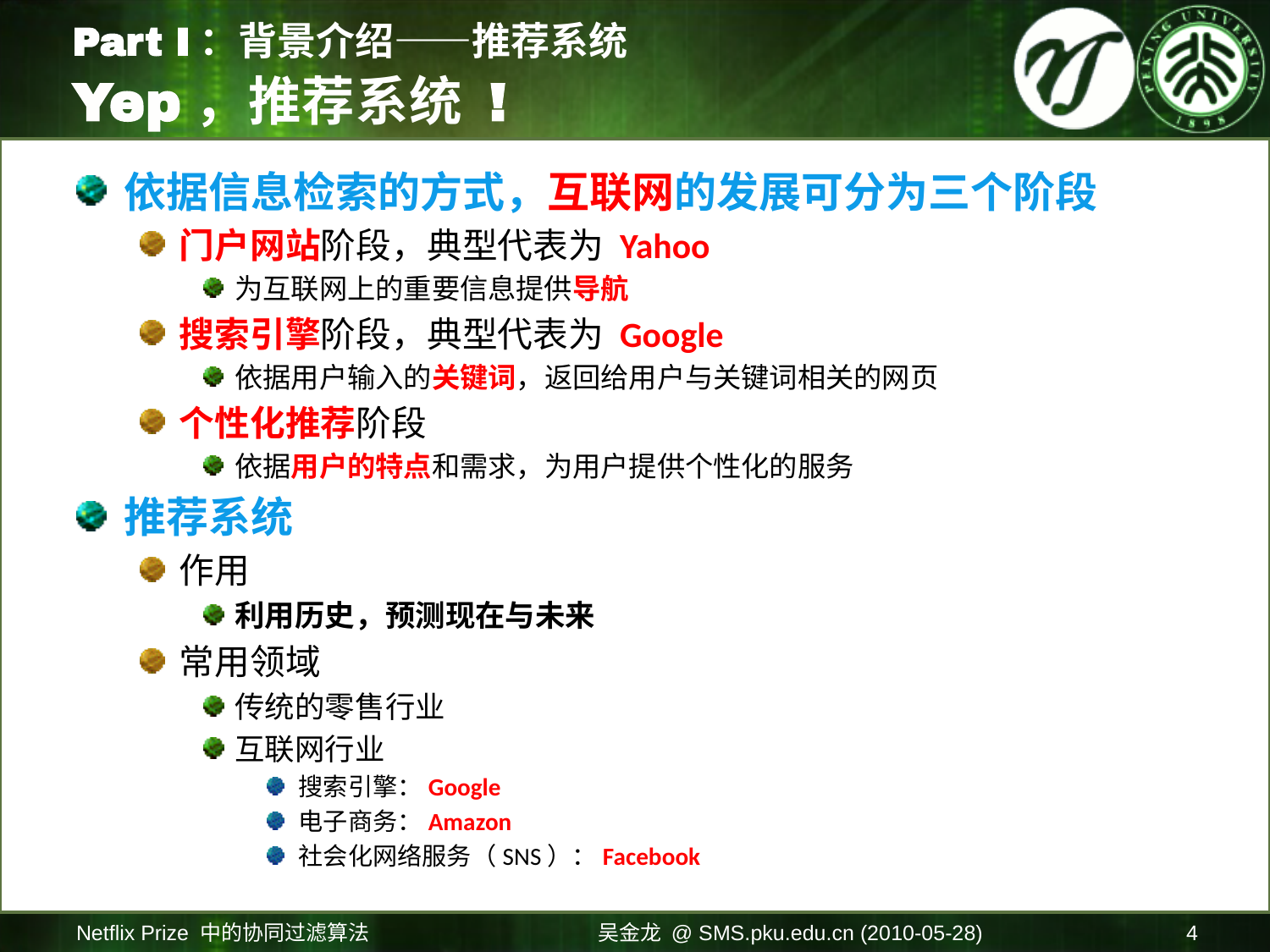

Part I：背景介绍——推荐系统
# Yep，推荐系统 !
依据信息检索的方式，互联网的发展可分为三个阶段
门户网站阶段，典型代表为 Yahoo
为互联网上的重要信息提供导航
搜索引擎阶段，典型代表为 Google
依据用户输入的关键词，返回给用户与关键词相关的网页
个性化推荐阶段
依据用户的特点和需求，为用户提供个性化的服务
推荐系统
作用
利用历史，预测现在与未来
常用领域
传统的零售行业
互联网行业
搜索引擎：Google
电子商务：Amazon
社会化网络服务（SNS）：Facebook
Netflix Prize 中的协同过滤算法
吴金龙 @ SMS.pku.edu.cn (2010-05-28)
4